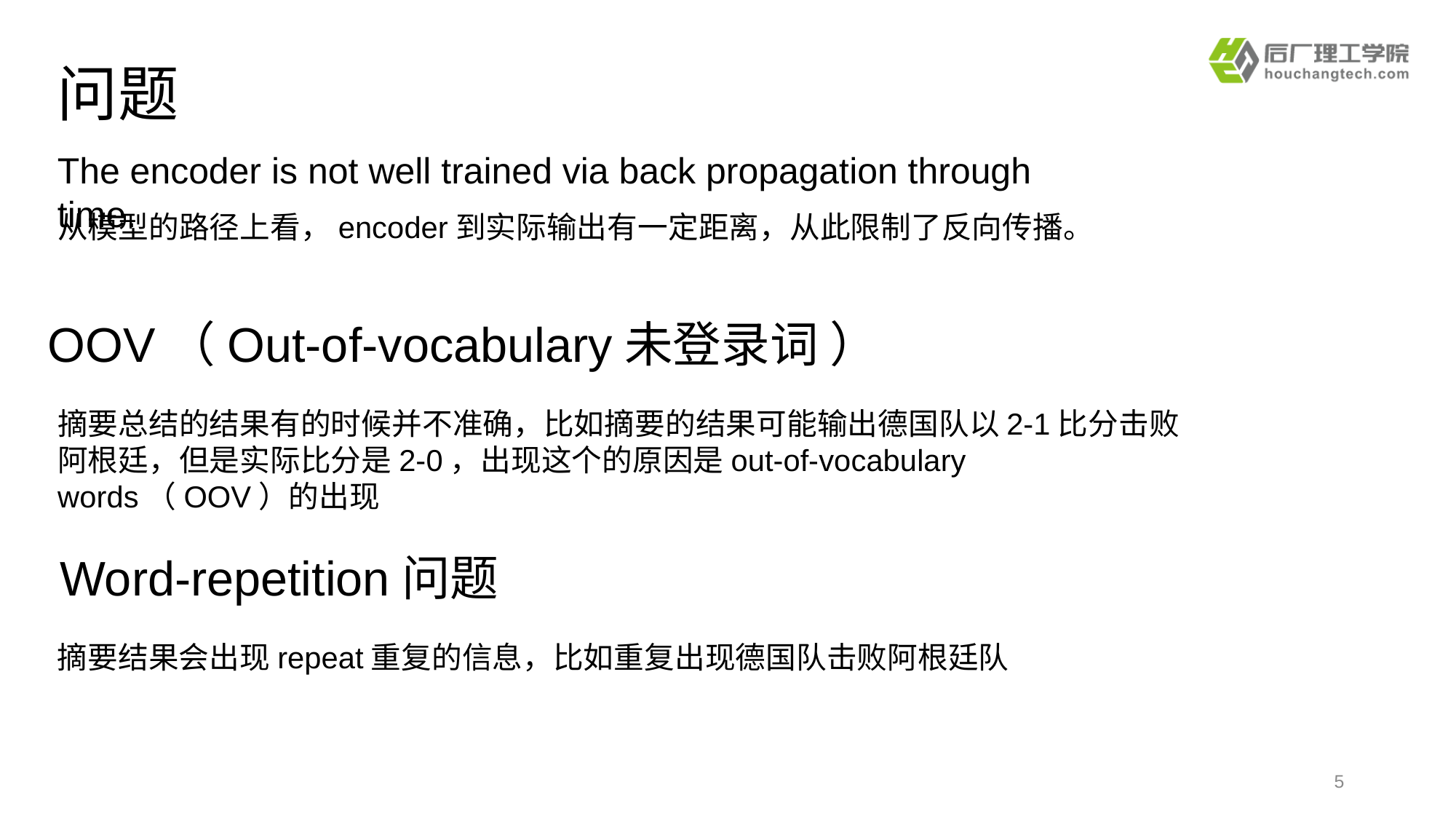

问题
The encoder is not well trained via back propagation through time.
从模型的路径上看，encoder到实际输出有一定距离，从此限制了反向传播。
OOV（Out-of-vocabulary未登录词 ）
摘要总结的结果有的时候并不准确，比如摘要的结果可能输出德国队以2-1比分击败阿根廷，但是实际比分是2-0，出现这个的原因是out-of-vocabulary words（OOV）的出现
Word-repetition问题
摘要结果会出现repeat重复的信息，比如重复出现德国队击败阿根廷队
5